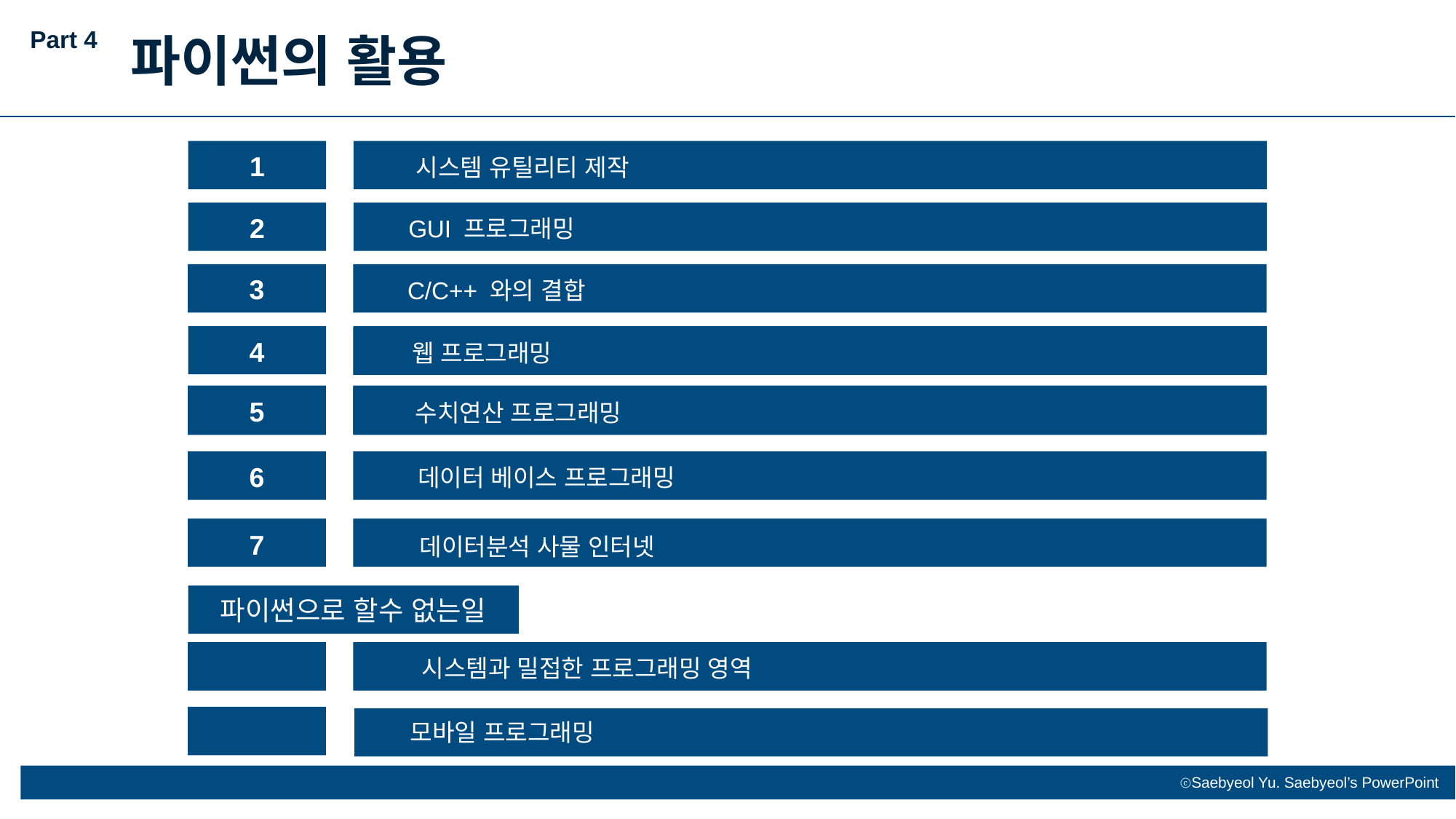

Part 4
파이썬의 활용

1
시스템 유틸리티 제작

2
GUI 프로그래밍

3
C/C++ 와의 결합

4
웹 프로그래밍

1
시스템 유틸리티 제작

5
수치연산 프로그래밍

6
데이터 베이스 프로그래밍
데이터분석 사물 인터넷

7

시스템과 밀접한 프로그래밍 영역
파이썬으로 할수 없는일

모바일 프로그래밍